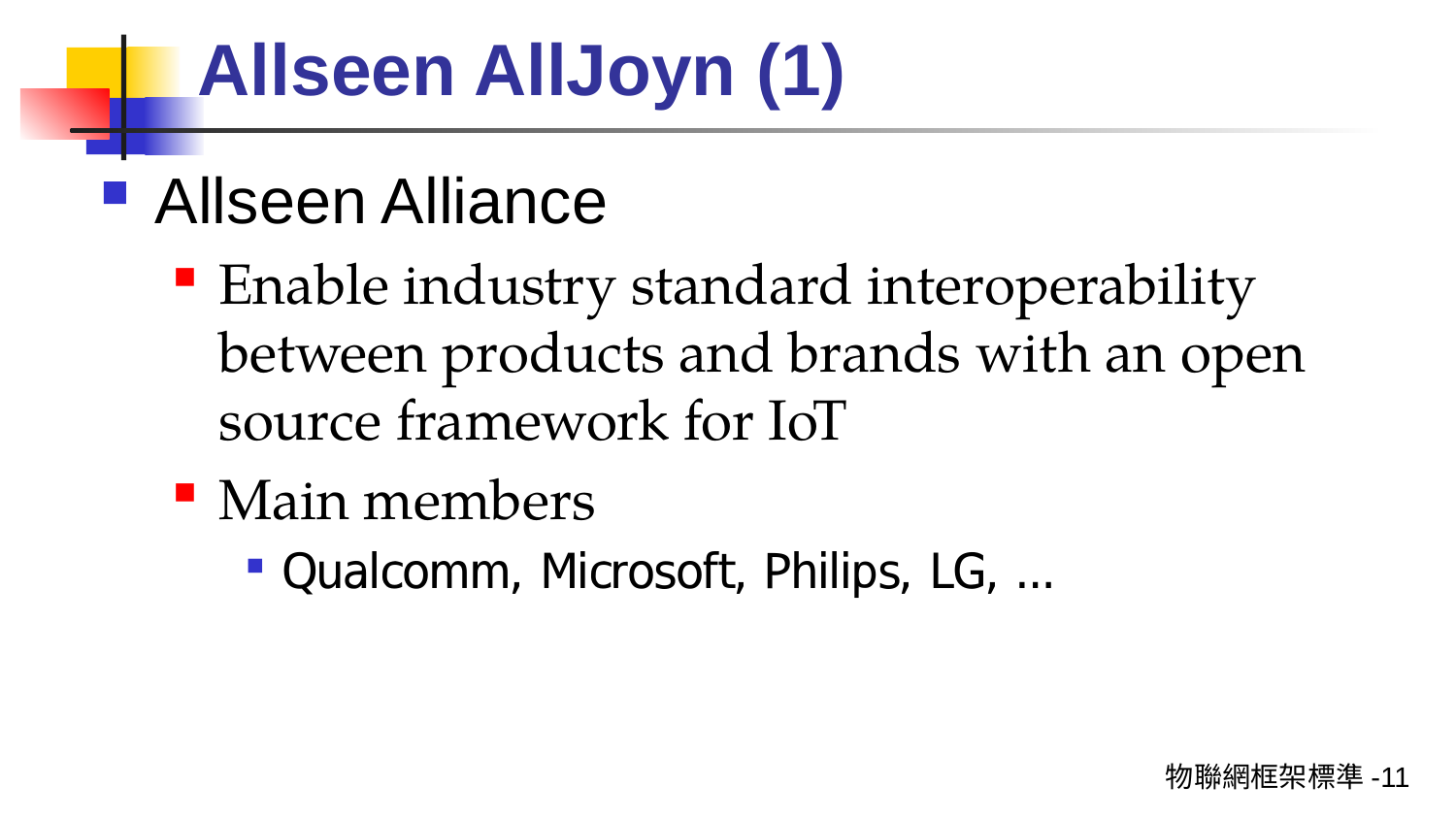

# Allseen AllJoyn (1)
Allseen Alliance
Enable industry standard interoperability between products and brands with an open source framework for IoT
Main members
Qualcomm, Microsoft, Philips, LG, …

物聯網框架標準-11